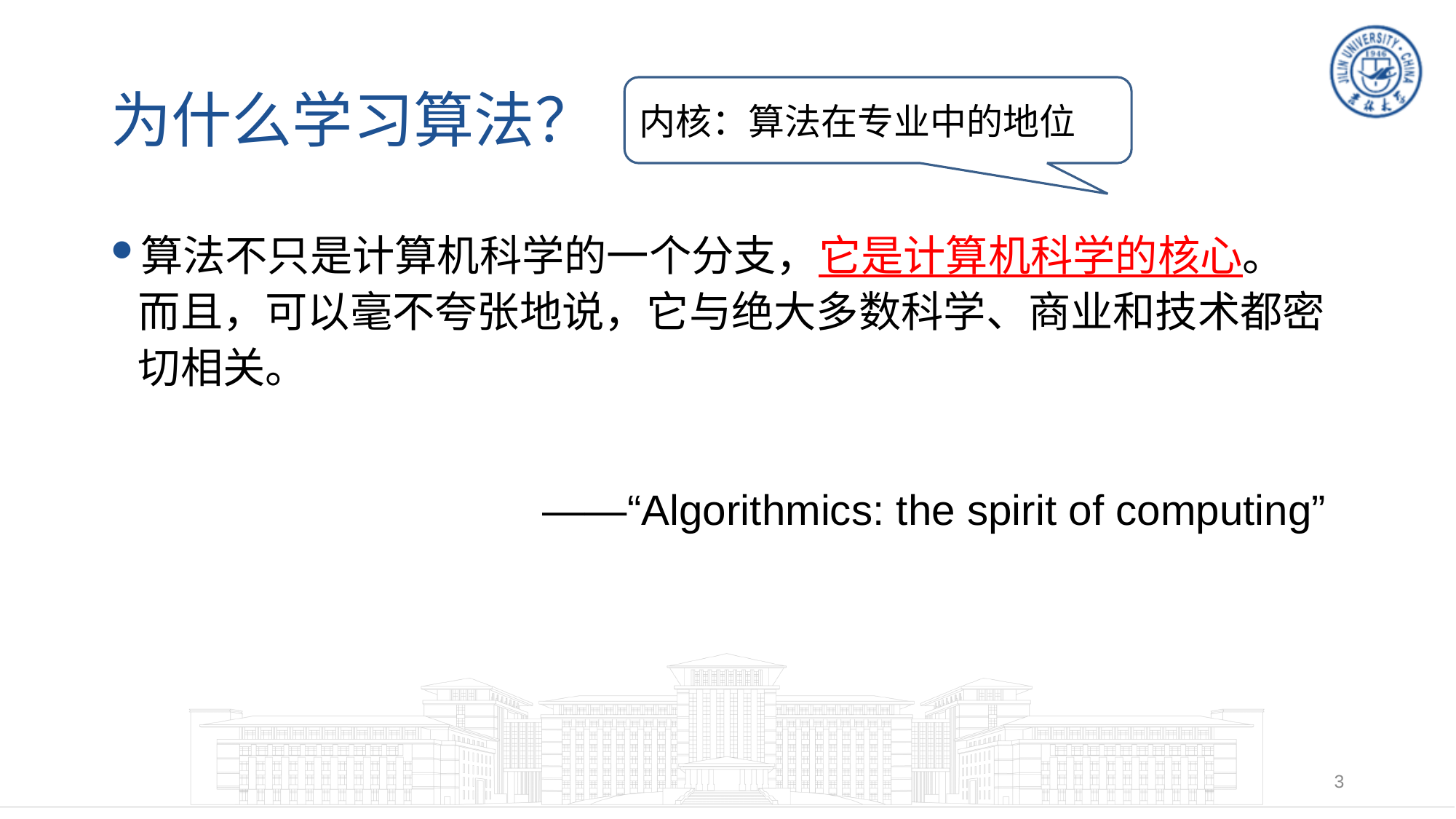

# 为什么学习算法？
内核：算法在专业中的地位
算法不只是计算机科学的一个分支，它是计算机科学的核心。而且，可以毫不夸张地说，它与绝大多数科学、商业和技术都密切相关。

——“Algorithmics: the spirit of computing”

3